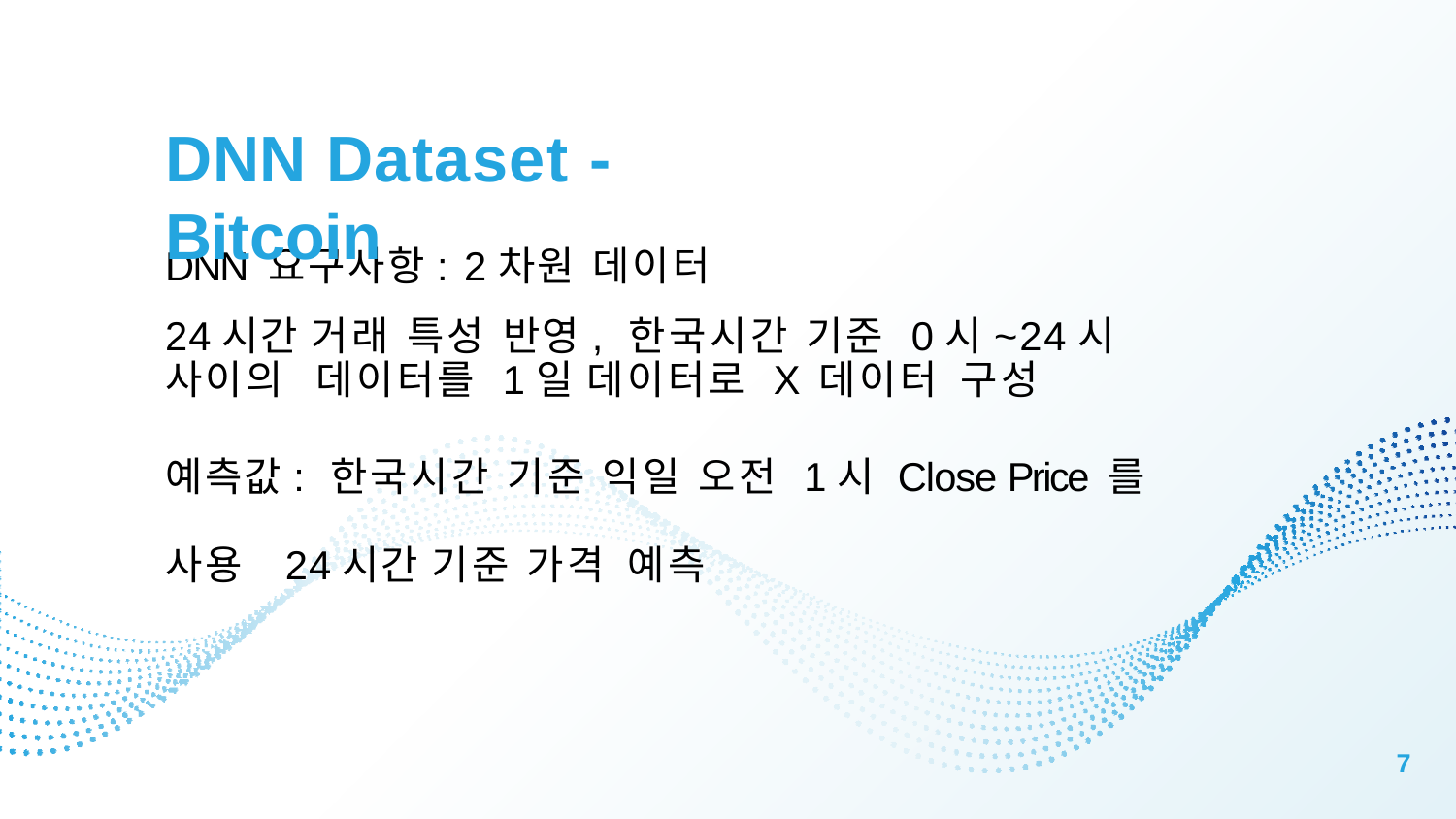

# DNN Dataset - Bitcoin
DNN 요구사항: 2차원 데이터

24시간 거래 특성 반영, 한국시간 기준 0시~24시 사이의  데이터를 1일 데이터로 X 데이터 구성
예측값: 한국시간 기준 익일 오전 1시 Close Price 를 사용  24시간 기준 가격 예측
7